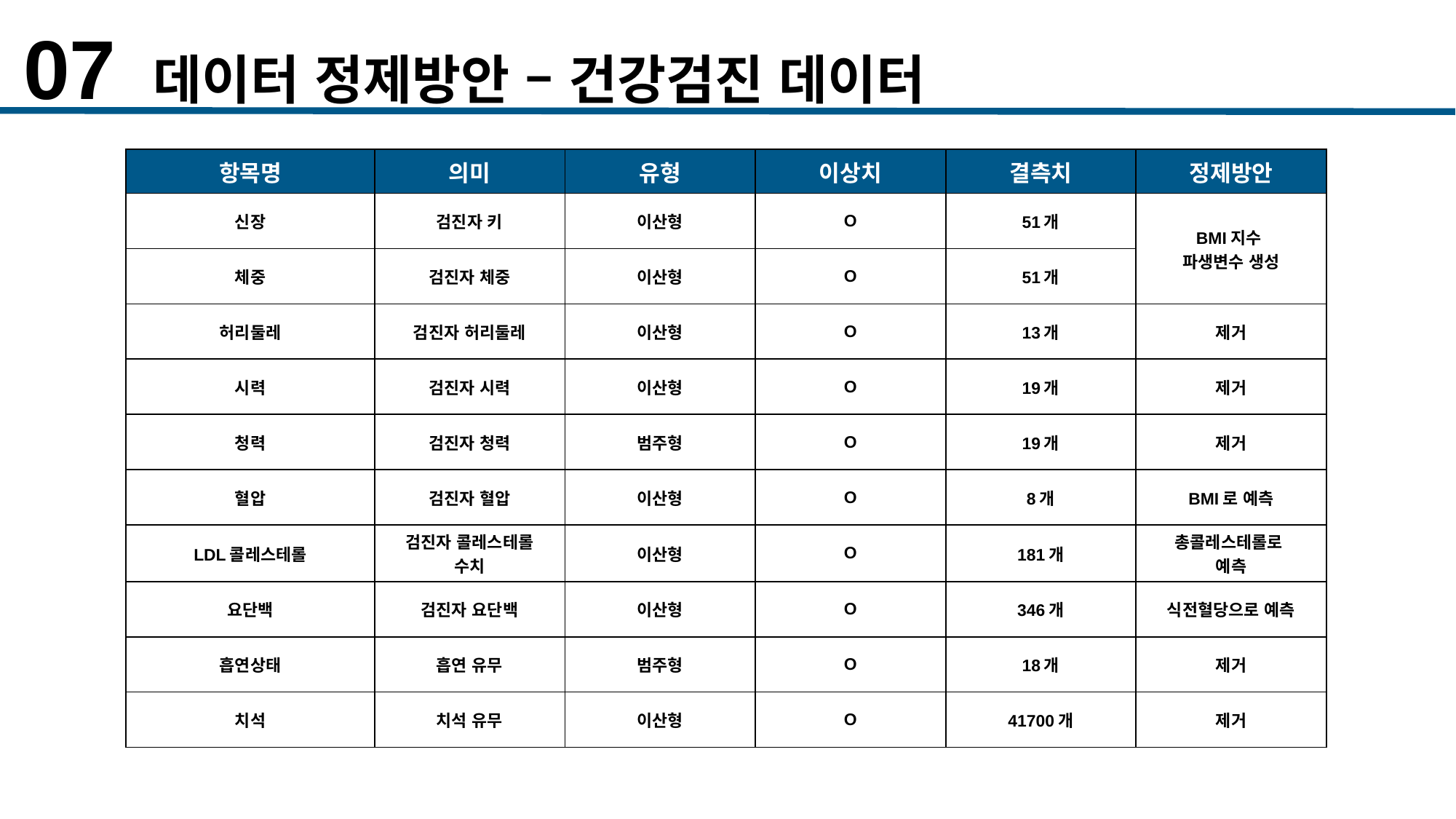

07 데이터 정제방안 – 건강검진 데이터
| 항목명 | 의미 | 유형 | 이상치 | 결측치 | 정제방안 |
| --- | --- | --- | --- | --- | --- |
| 신장 | 검진자 키 | 이산형 | O | 51개 | BMI지수 파생변수 생성 |
| 체중 | 검진자 체중 | 이산형 | O | 51개 |  |
| 허리둘레 | 검진자 허리둘레 | 이산형 | O | 13개 | 제거 |
| 시력 | 검진자 시력 | 이산형 | O | 19개 | 제거 |
| 청력 | 검진자 청력 | 범주형 | O | 19개 | 제거 |
| 혈압 | 검진자 혈압 | 이산형 | O | 8개 | BMI로 예측 |
| LDL콜레스테롤 | 검진자 콜레스테롤 수치 | 이산형 | O | 181개 | 총콜레스테롤로 예측 |
| 요단백 | 검진자 요단백 | 이산형 | O | 346개 | 식전혈당으로 예측 |
| 흡연상태 | 흡연 유무 | 범주형 | O | 18개 | 제거 |
| 치석 | 치석 유무 | 이산형 | O | 41700개 | 제거 |